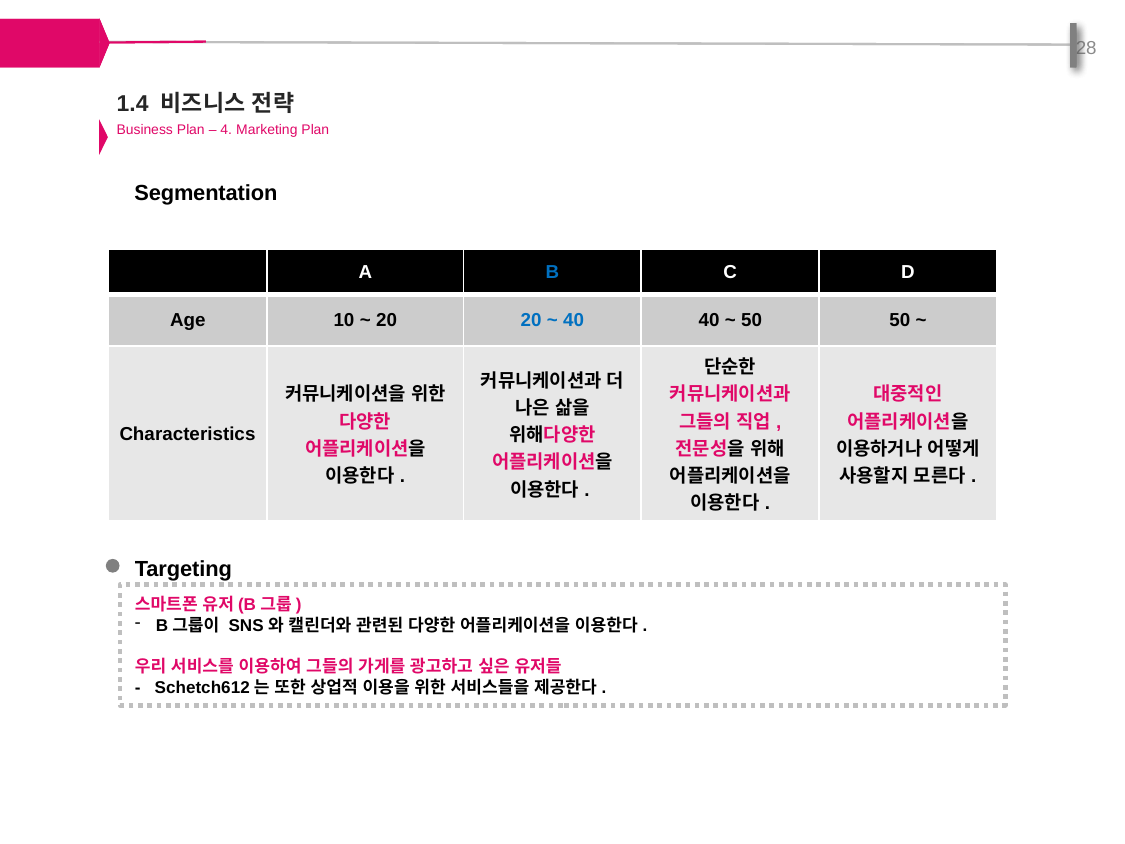

28
1.4 비즈니스 전략
Business Plan – 4. Marketing Plan

Segmentation

|  | A | B | C | D |
| --- | --- | --- | --- | --- |
| Age | 10 ~ 20 | 20 ~ 40 | 40 ~ 50 | 50 ~ |
| Characteristics | 커뮤니케이션을 위한 다양한 어플리케이션을 이용한다. | 커뮤니케이션과 더 나은 삶을 위해다양한 어플리케이션을 이용한다. | 단순한 커뮤니케이션과 그들의 직업, 전문성을 위해 어플리케이션을 이용한다. | 대중적인 어플리케이션을 이용하거나 어떻게 사용할지 모른다. |
Targeting

스마트폰 유저(B그룹)
B그룹이 SNS와 캘린더와 관련된 다양한 어플리케이션을 이용한다.

우리 서비스를 이용하여 그들의 가게를 광고하고 싶은 유저들
-   Schetch612는 또한 상업적 이용을 위한 서비스들을 제공한다.